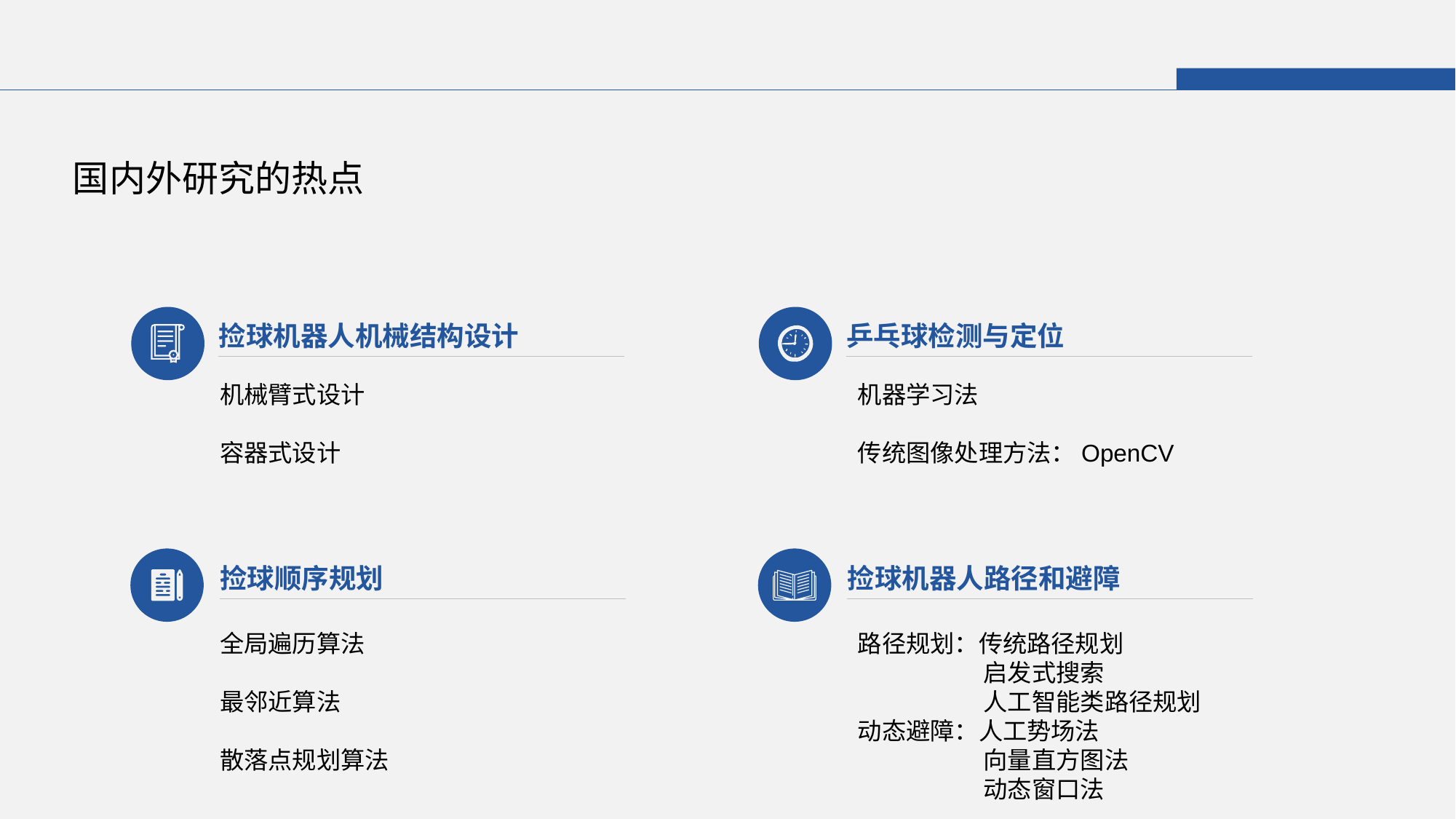

国内外研究的热点

捡球机器人机械结构设计
乒乓球检测与定位
机械臂式设计

容器式设计

机器学习法

传统图像处理方法：OpenCV

捡球顺序规划
捡球机器人路径和避障
全局遍历算法

最邻近算法

散落点规划算法
路径规划：传统路径规划
	  启发式搜索
	  人工智能类路径规划
动态避障：人工势场法
	  向量直方图法
	  动态窗口法